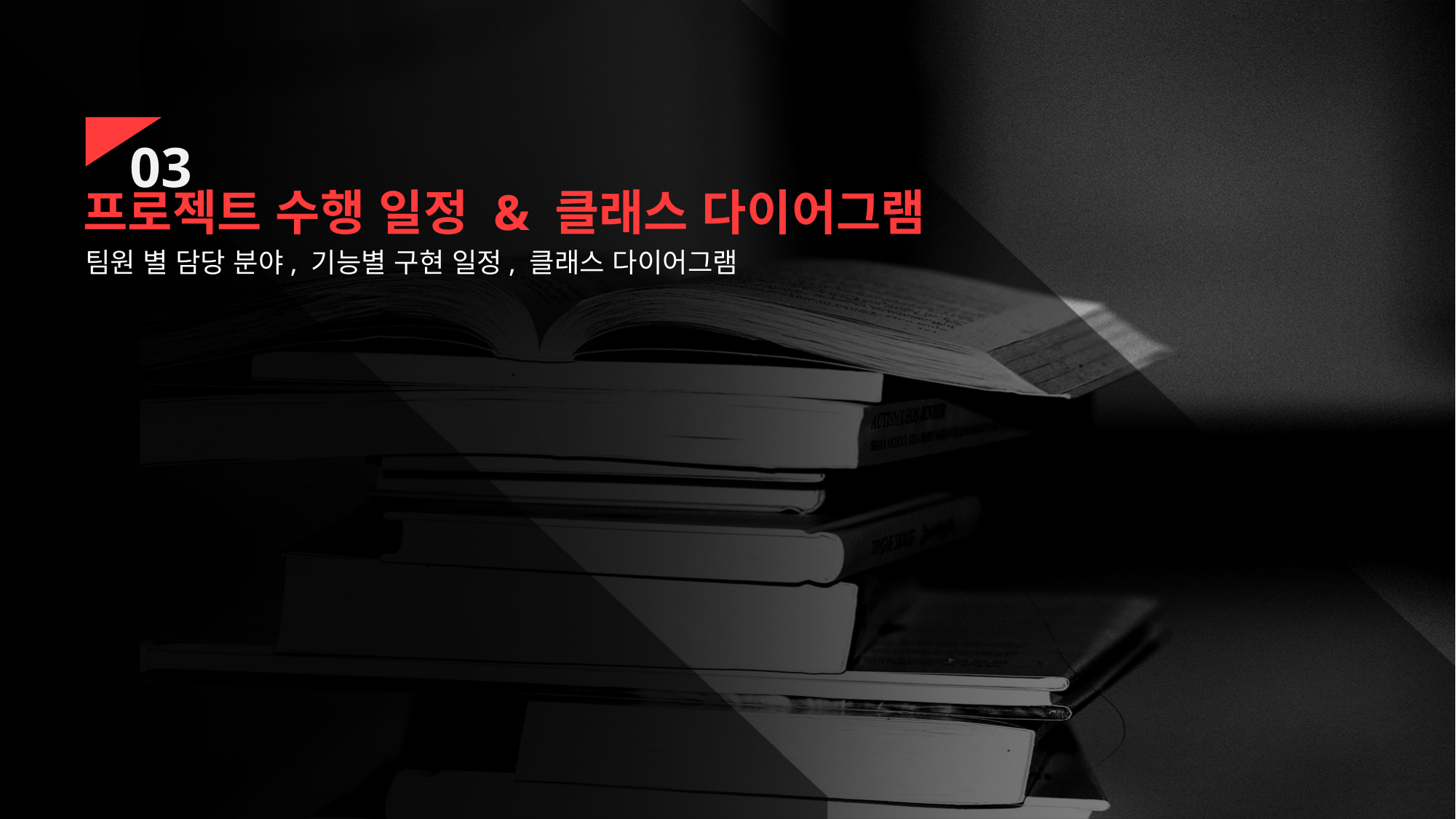

03
프로젝트 수행 일정 & 클래스 다이어그램
팀원 별 담당 분야, 기능별 구현 일정, 클래스 다이어그램